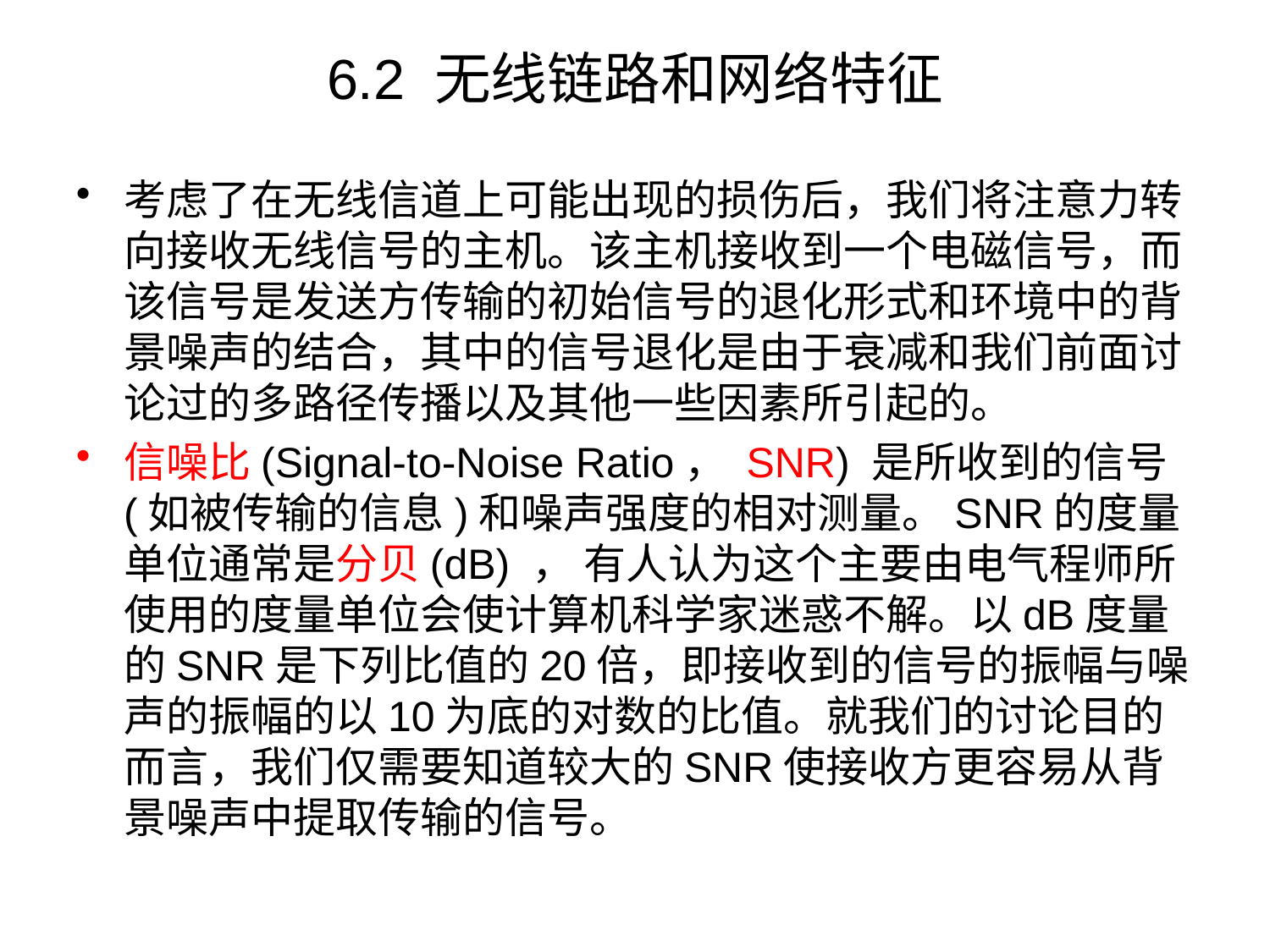

# 6.2 无线链路和网络特征
考虑了在无线信道上可能出现的损伤后，我们将注意力转向接收无线信号的主机。该主机接收到一个电磁信号，而该信号是发送方传输的初始信号的退化形式和环境中的背景噪声的结合，其中的信号退化是由于衰减和我们前面讨论过的多路径传播以及其他一些因素所引起的。
信噪比(Signal-to-Noise Ratio， SNR) 是所收到的信号(如被传输的信息)和噪声强度的相对测量。SNR的度量单位通常是分贝(dB) ， 有人认为这个主要由电气程师所使用的度量单位会使计算机科学家迷惑不解。以dB度量的SNR是下列比值的20倍，即接收到的信号的振幅与噪声的振幅的以10为底的对数的比值。就我们的讨论目的而言，我们仅需要知道较大的SNR使接收方更容易从背景噪声中提取传输的信号。